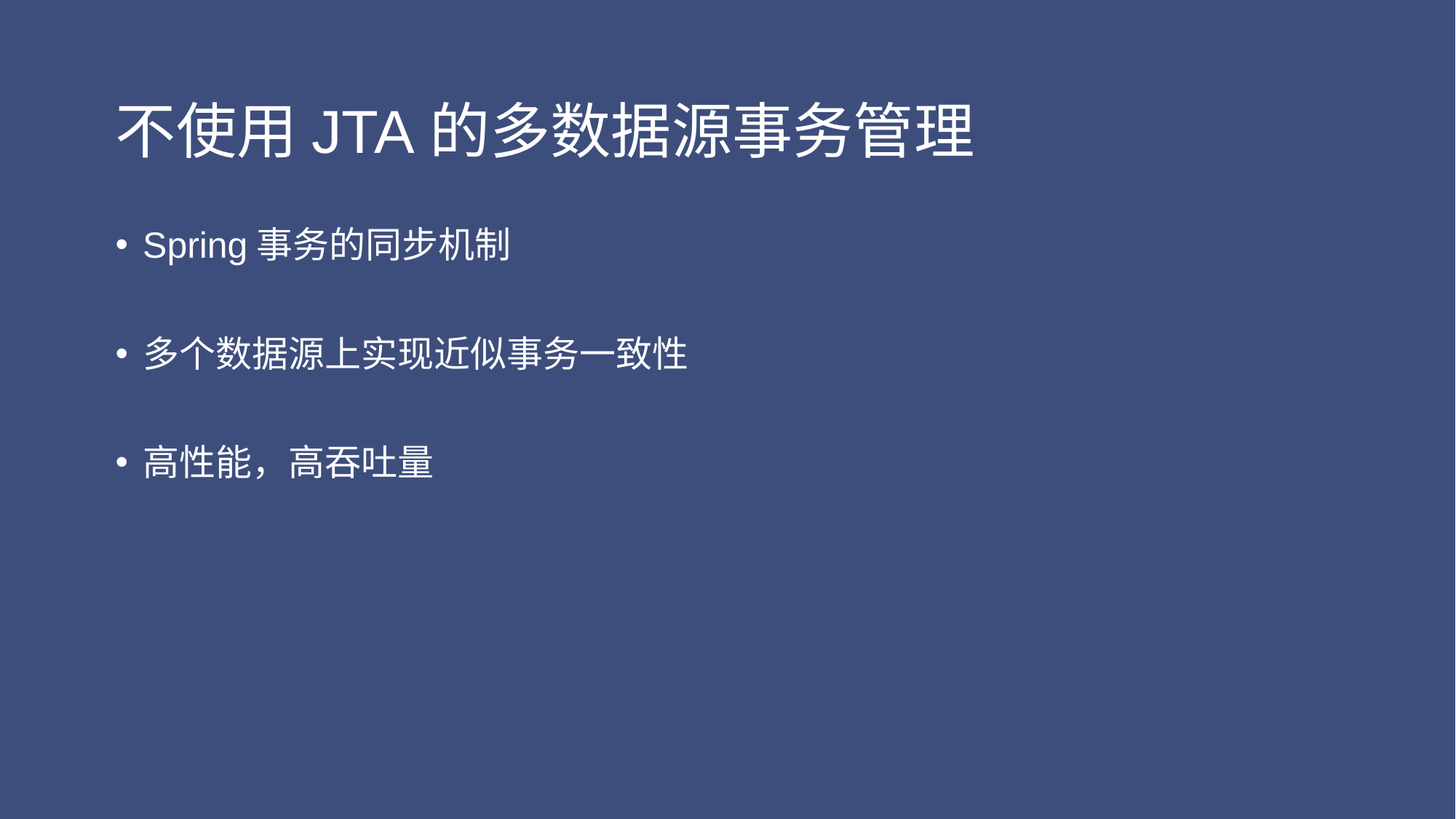

# 不使用JTA的多数据源事务管理
Spring事务的同步机制

多个数据源上实现近似事务一致性

高性能，高吞吐量